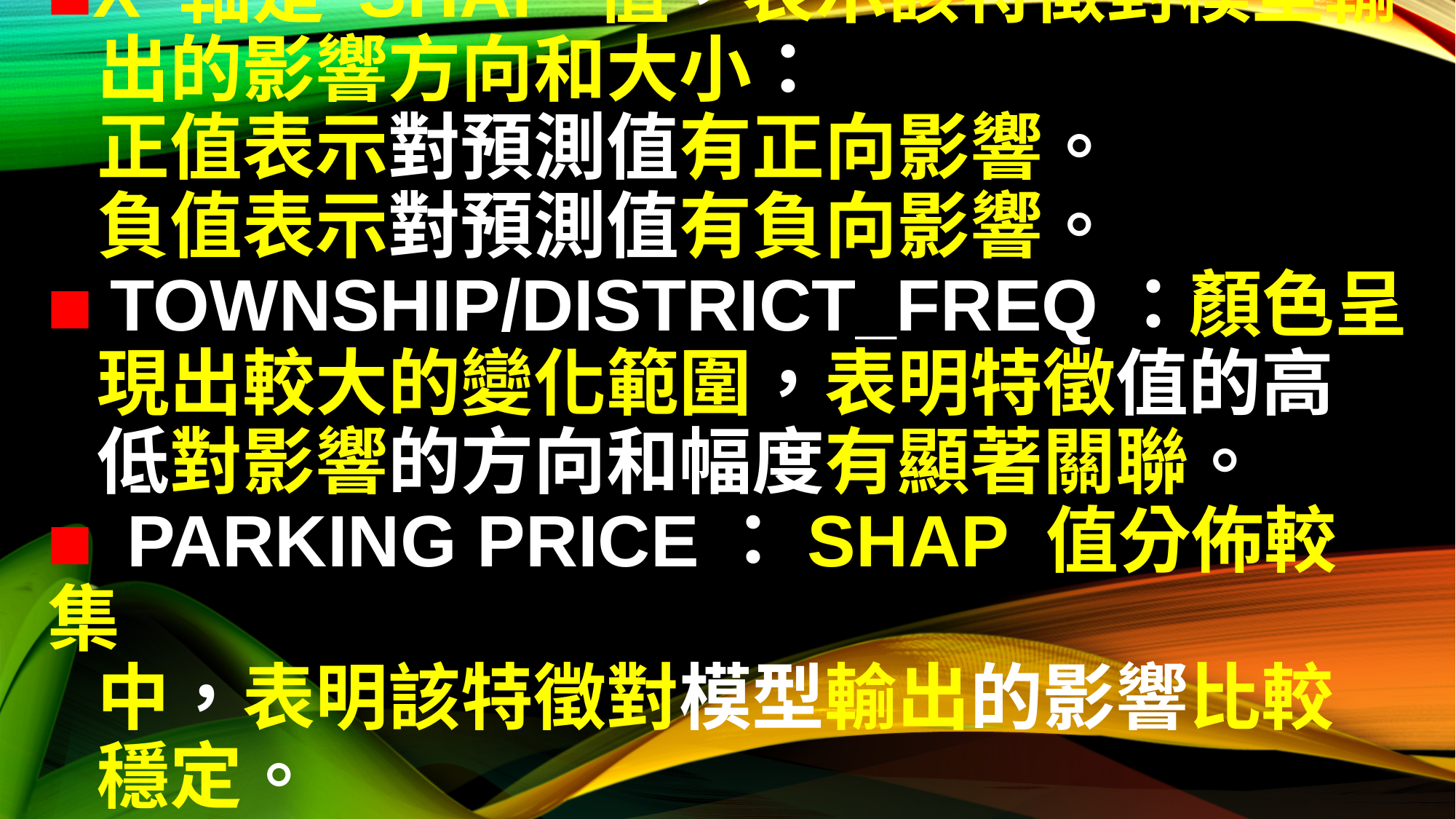

# ◼︎X 軸是 SHAP 值，表示該特徵對模型輸 出的影響方向和大小： 正值表示對預測值有正向影響。 負值表示對預測值有負向影響。 ◼︎Township/District_freq：顏色呈 現出較大的變化範圍，表明特徵值的高 低對影響的方向和幅度有顯著關聯。 ◼︎ Parking Price：SHAP 值分佈較集 中，表明該特徵對模型輸出的影響比較 穩定。